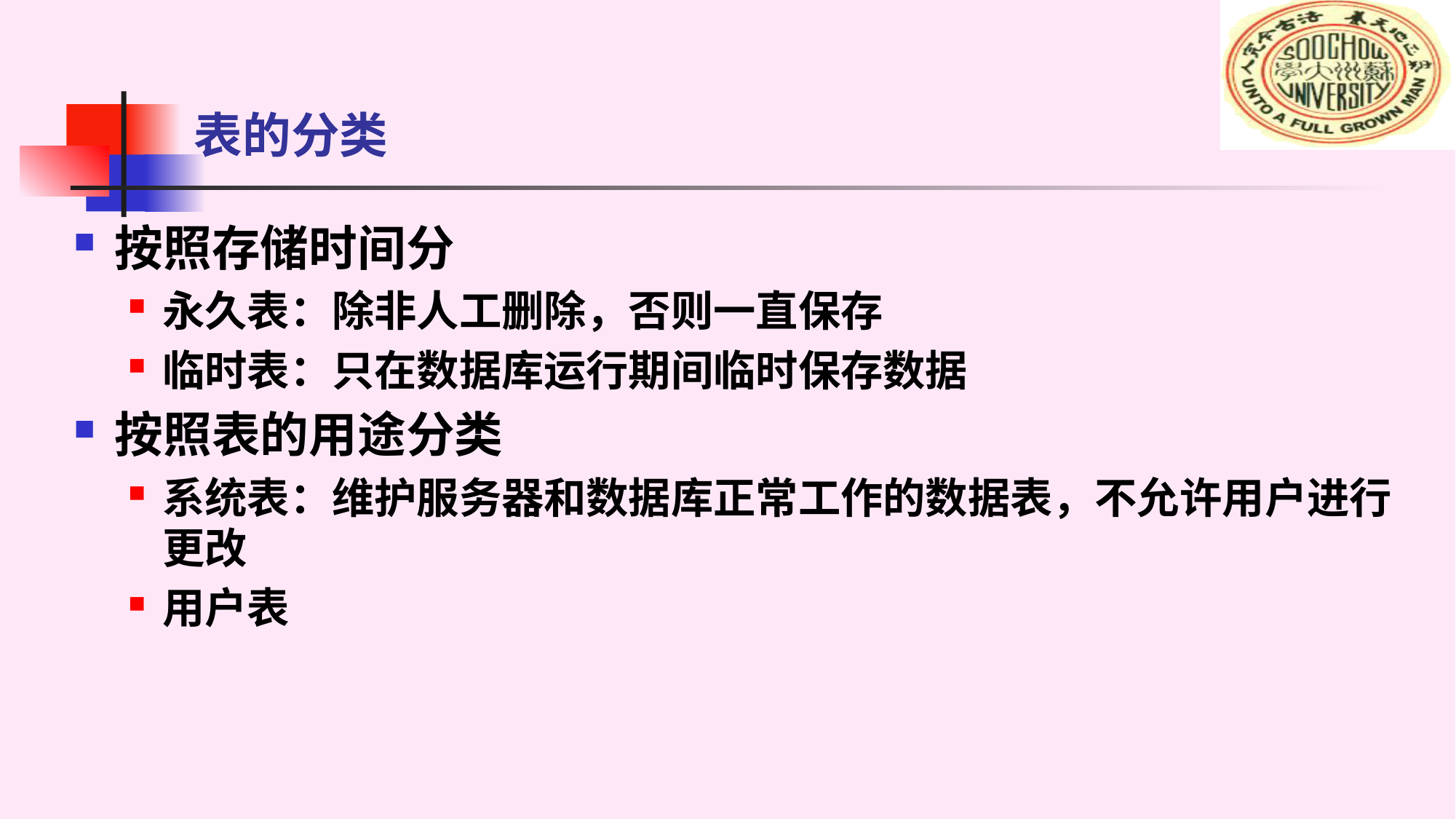

# 表的分类
按照存储时间分
永久表：除非人工删除，否则一直保存
临时表：只在数据库运行期间临时保存数据
按照表的用途分类
系统表：维护服务器和数据库正常工作的数据表，不允许用户进行更改
用户表